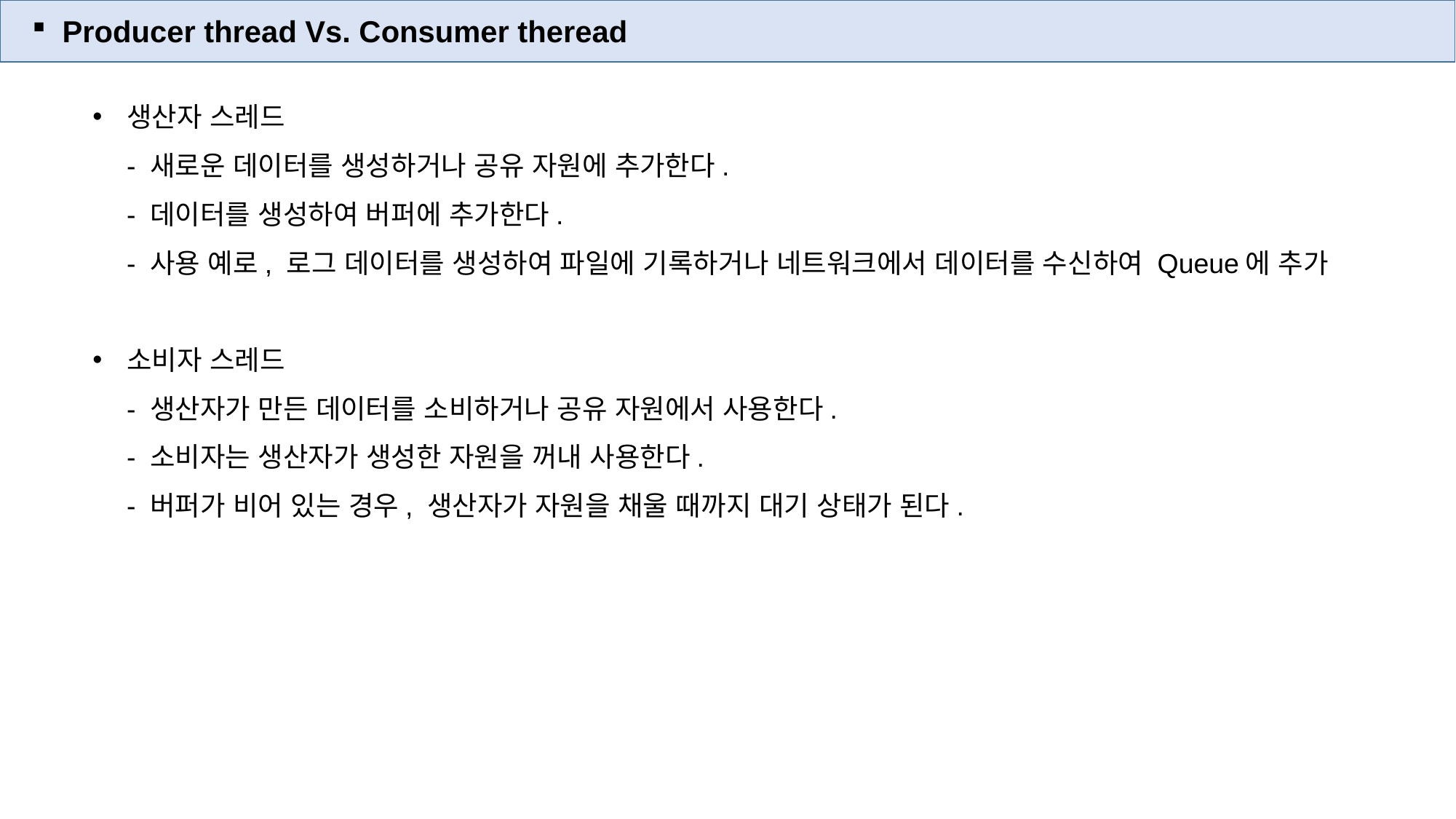

Producer thread Vs. Consumer theread

생산자 스레드
- 새로운 데이터를 생성하거나 공유 자원에 추가한다.
- 데이터를 생성하여 버퍼에 추가한다.
- 사용 예로, 로그 데이터를 생성하여 파일에 기록하거나 네트워크에서 데이터를 수신하여 Queue에 추가

소비자 스레드
- 생산자가 만든 데이터를 소비하거나 공유 자원에서 사용한다.
- 소비자는 생산자가 생성한 자원을 꺼내 사용한다.
- 버퍼가 비어 있는 경우, 생산자가 자원을 채울 때까지 대기 상태가 된다.